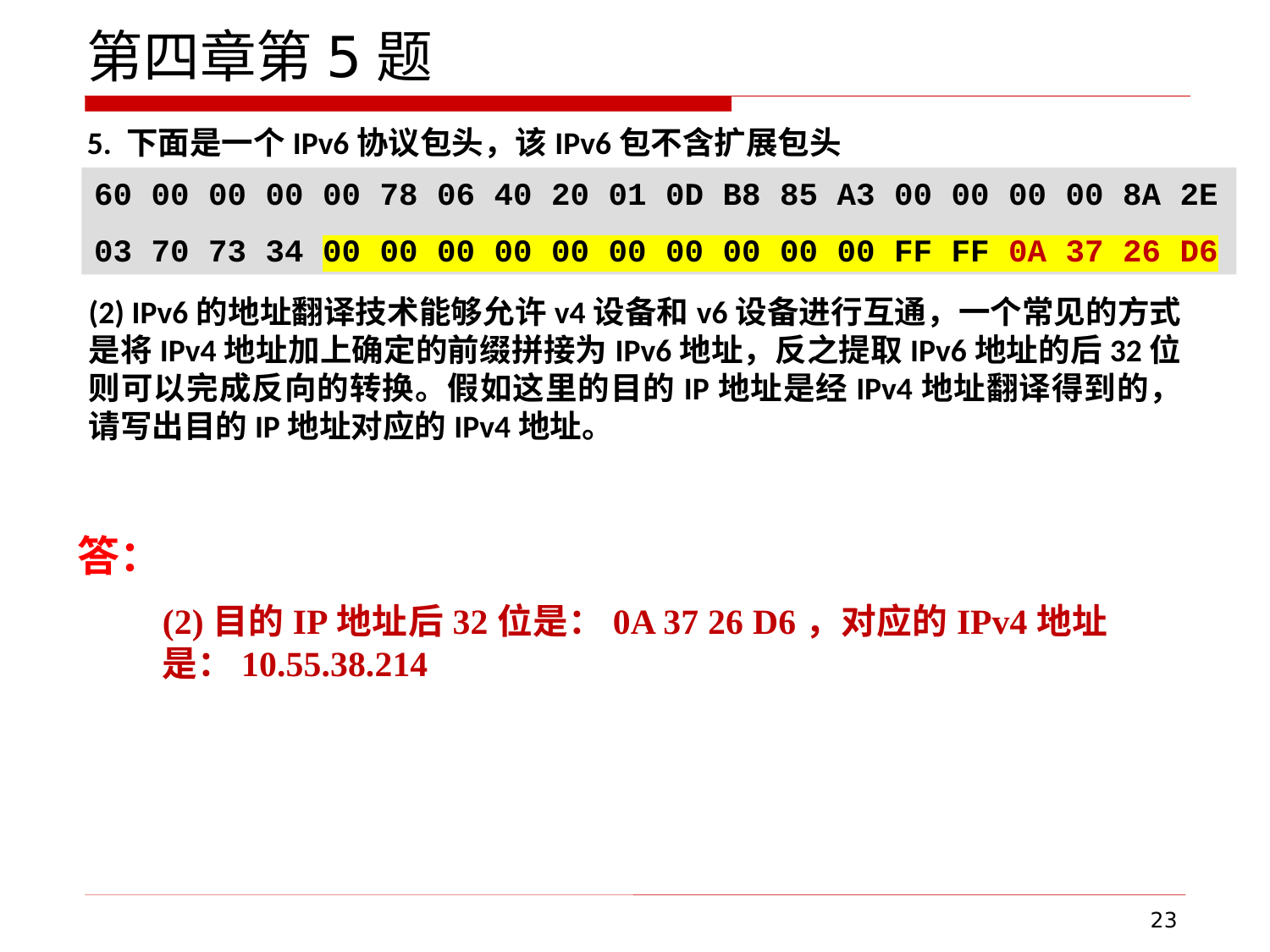

第四章第5题
5. 下面是一个IPv6协议包头，该IPv6包不含扩展包头
60 00 00 00 00 78 06 40 20 01 0D B8 85 A3 00 00 00 00 8A 2E
03 70 73 34 00 00 00 00 00 00 00 00 00 00 FF FF 0A 37 26 D6
(2) IPv6的地址翻译技术能够允许v4设备和v6设备进行互通，一个常见的方式是将IPv4地址加上确定的前缀拼接为IPv6地址，反之提取IPv6地址的后32位则可以完成反向的转换。假如这里的目的IP地址是经IPv4地址翻译得到的，请写出目的IP地址对应的IPv4地址。
答：
(2)目的IP地址后32位是：0A 37 26 D6，对应的IPv4地址是：10.55.38.214
23